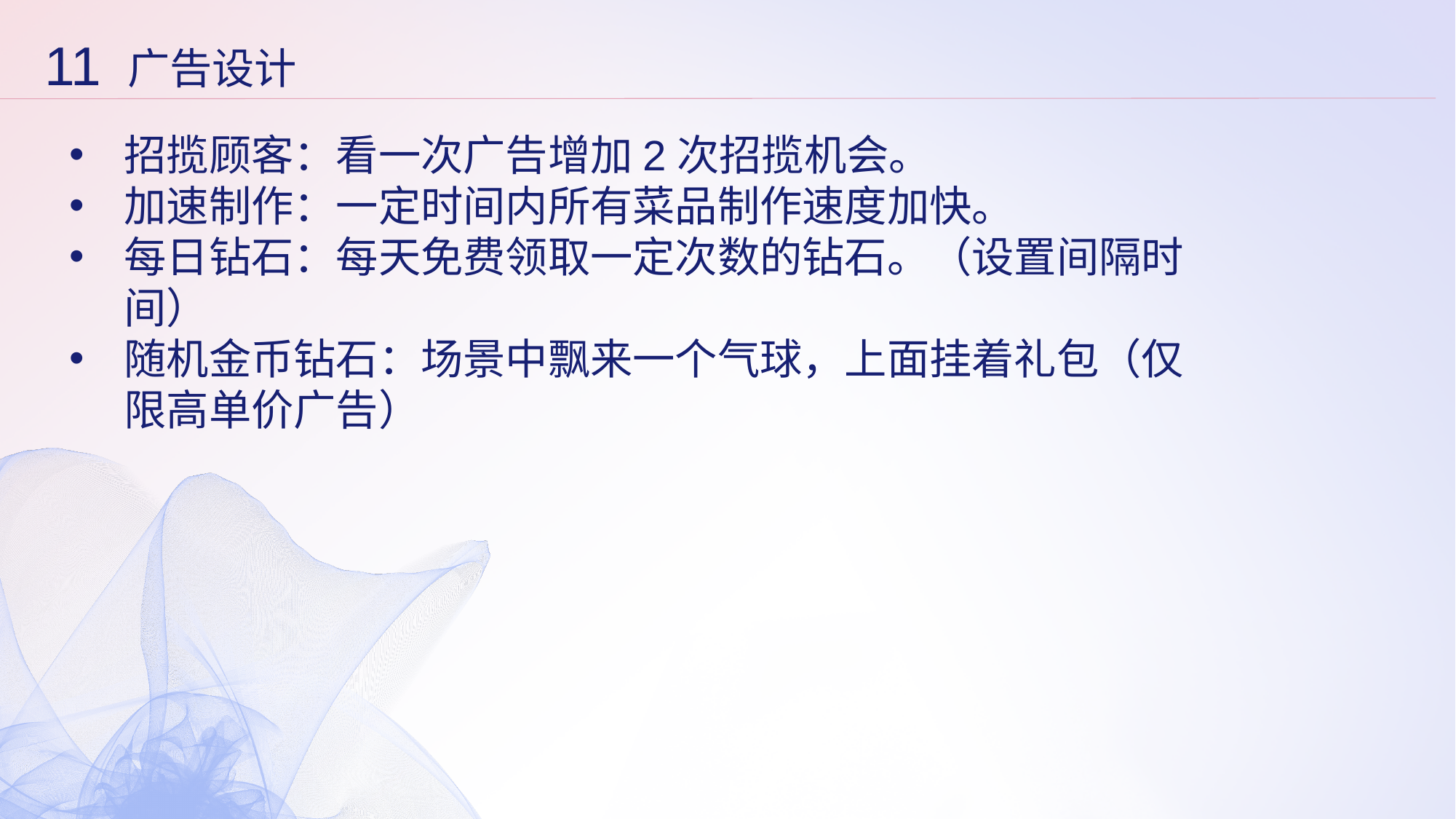

11
广告设计
招揽顾客：看一次广告增加2次招揽机会。
加速制作：一定时间内所有菜品制作速度加快。
每日钻石：每天免费领取一定次数的钻石。（设置间隔时间）
随机金币钻石：场景中飘来一个气球，上面挂着礼包（仅限高单价广告）